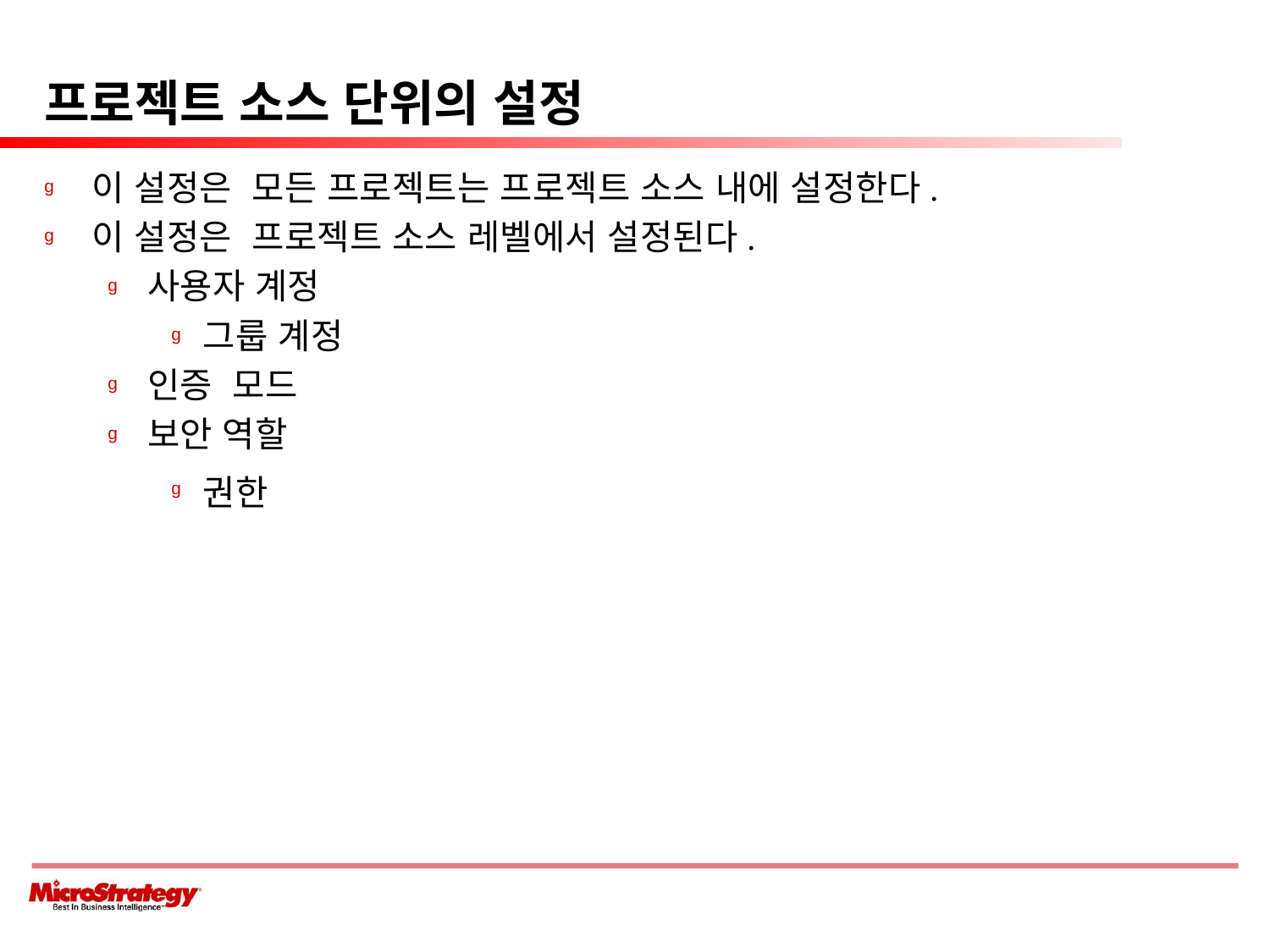

# 프로젝트 소스 단위의 설정
이 설정은  모든 프로젝트는 프로젝트 소스 내에 설정한다.
이 설정은  프로젝트 소스 레벨에서 설정된다.
사용자 계정
그룹 계정
인증  모드
보안 역할
권한